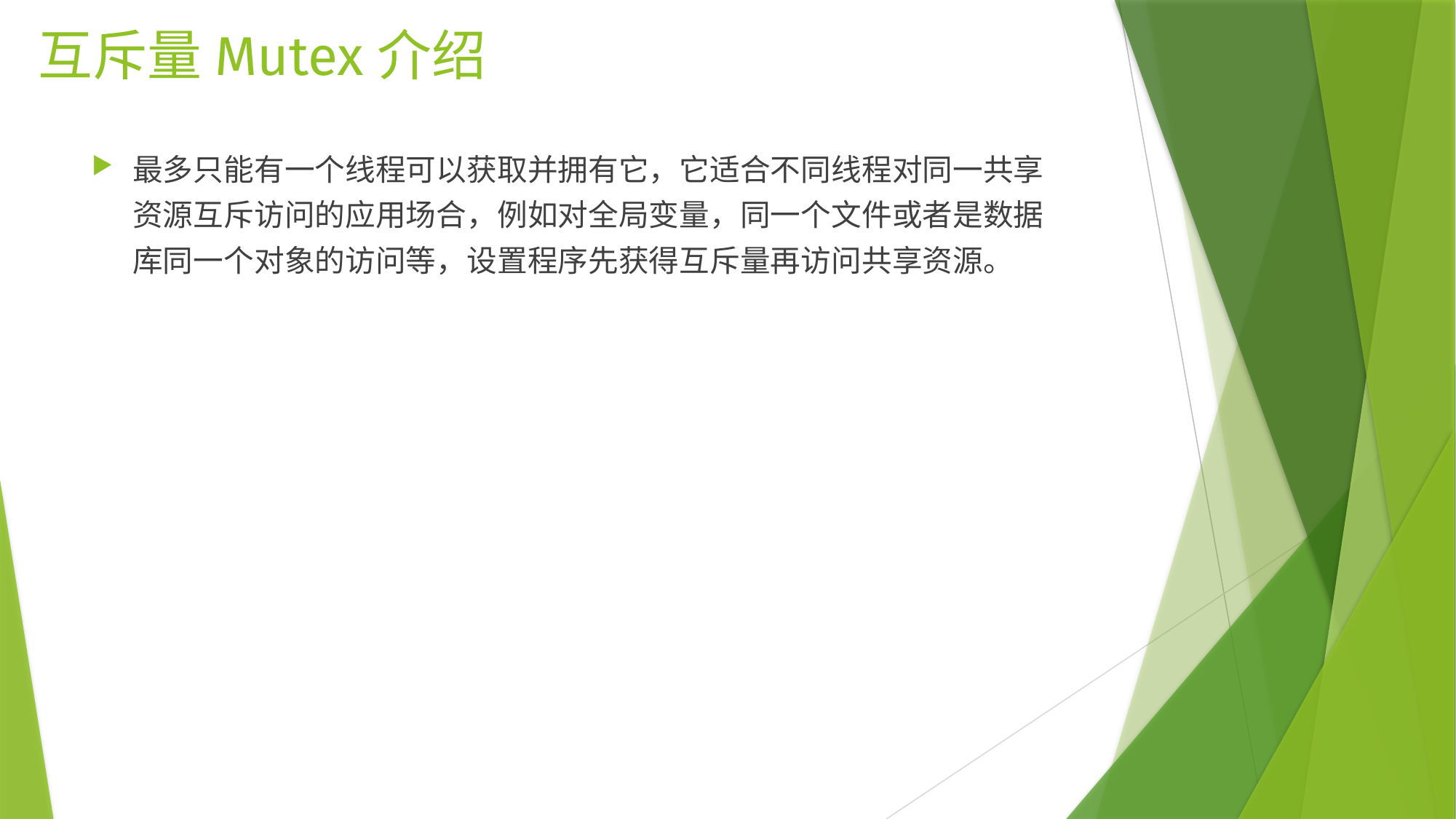

# 互斥量Mutex介绍
最多只能有一个线程可以获取并拥有它，它适合不同线程对同一共享资源互斥访问的应用场合，例如对全局变量，同一个文件或者是数据库同一个对象的访问等，设置程序先获得互斥量再访问共享资源。